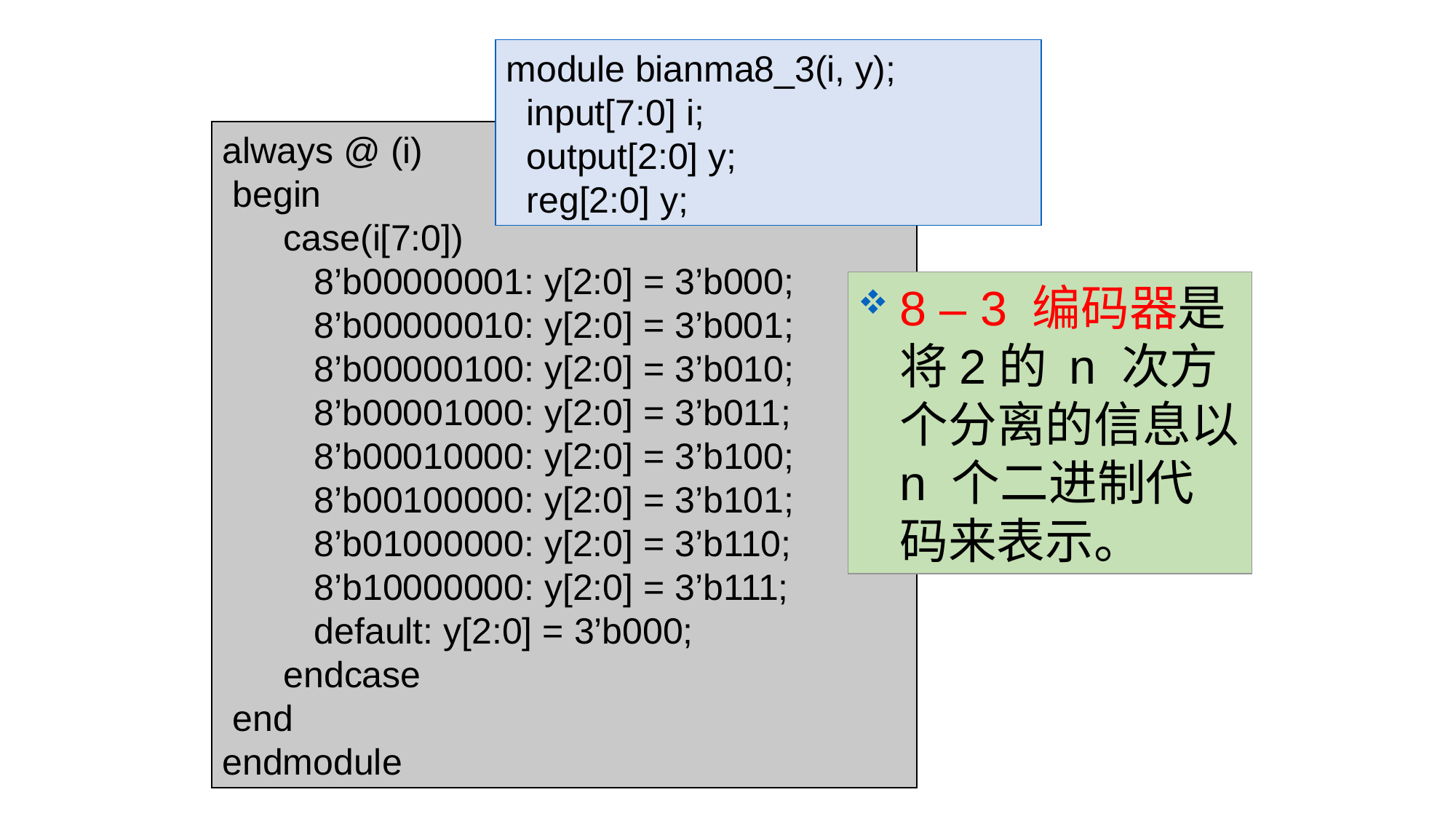

module bianma8_3(i, y);
  input[7:0] i;
  output[2:0] y;
  reg[2:0] y;
always @ (i)
 begin
      case(i[7:0])
         8’b00000001: y[2:0] = 3’b000;
         8’b00000010: y[2:0] = 3’b001;
         8’b00000100: y[2:0] = 3’b010;
         8’b00001000: y[2:0] = 3’b011;
         8’b00010000: y[2:0] = 3’b100;
         8’b00100000: y[2:0] = 3’b101;
         8’b01000000: y[2:0] = 3’b110;
         8’b10000000: y[2:0] = 3’b111;
         default: y[2:0] = 3’b000;
      endcase
 end
endmodule
8 – 3 编码器是将2的 n 次方个分离的信息以 n 个二进制代码来表示。